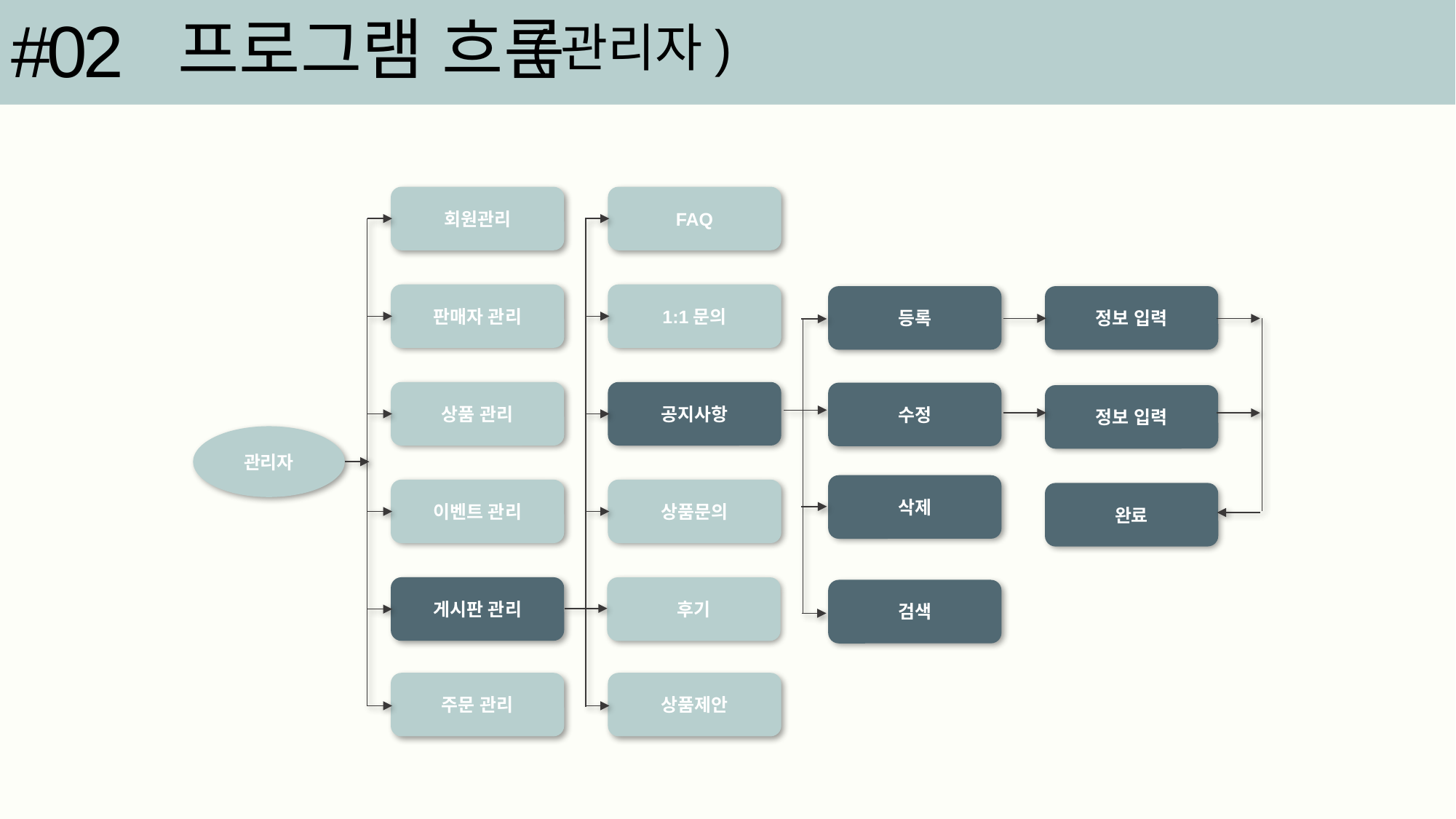

#02
프로그램 흐름
(관리자)

회원관리
FAQ
판매자 관리
1:1문의
등록
정보 입력
상품 관리
공지사항
수정
정보 입력
관리자
삭제
이벤트 관리
상품문의
완료
게시판 관리
후기
검색
주문 관리
상품제안